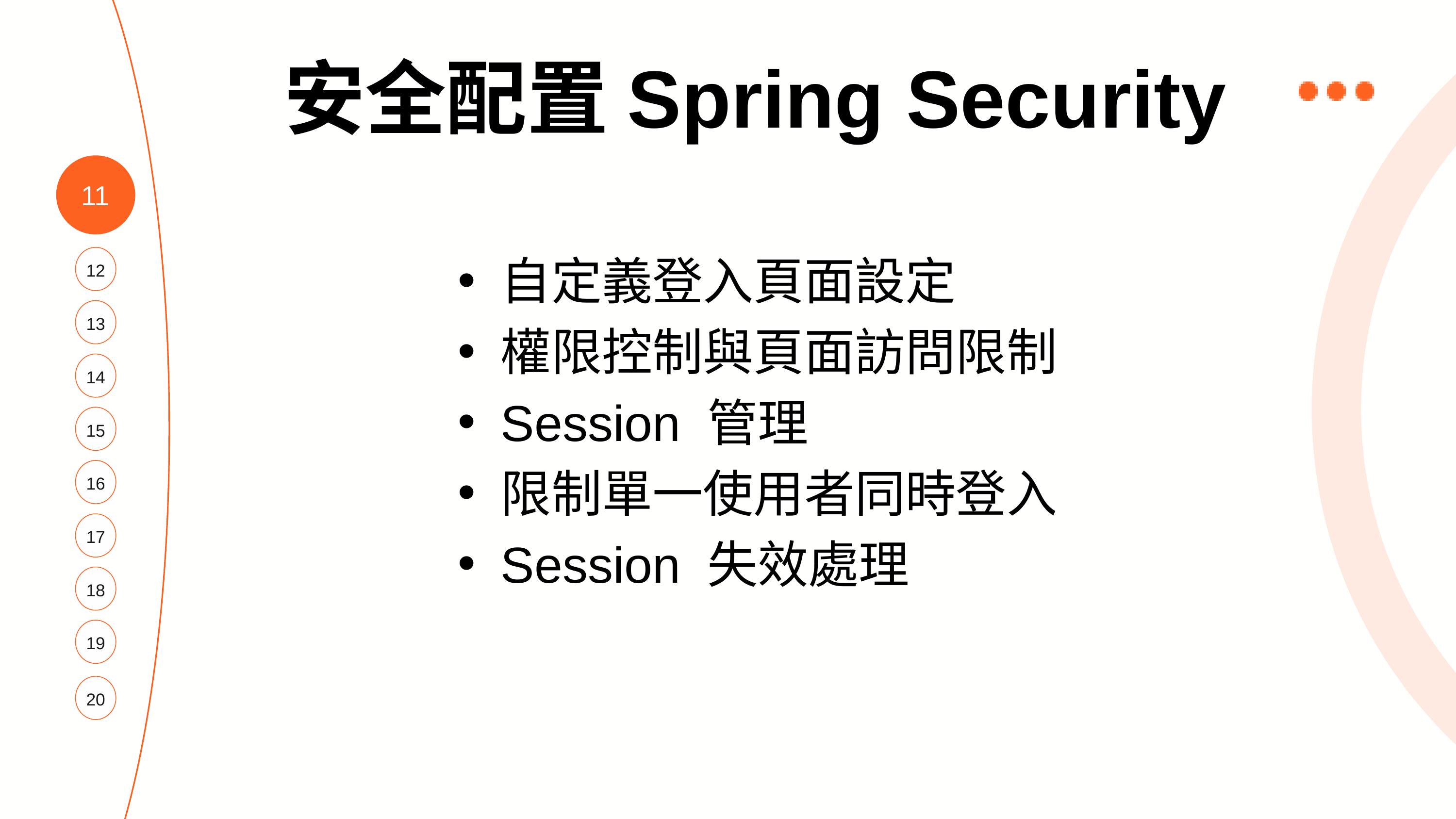

安全配置Spring Security

11
自定義登入頁面設定
權限控制與頁面訪問限制
Session 管理
限制單一使用者同時登入
Session 失效處理

12

13

14

15

16

17

18

19

20